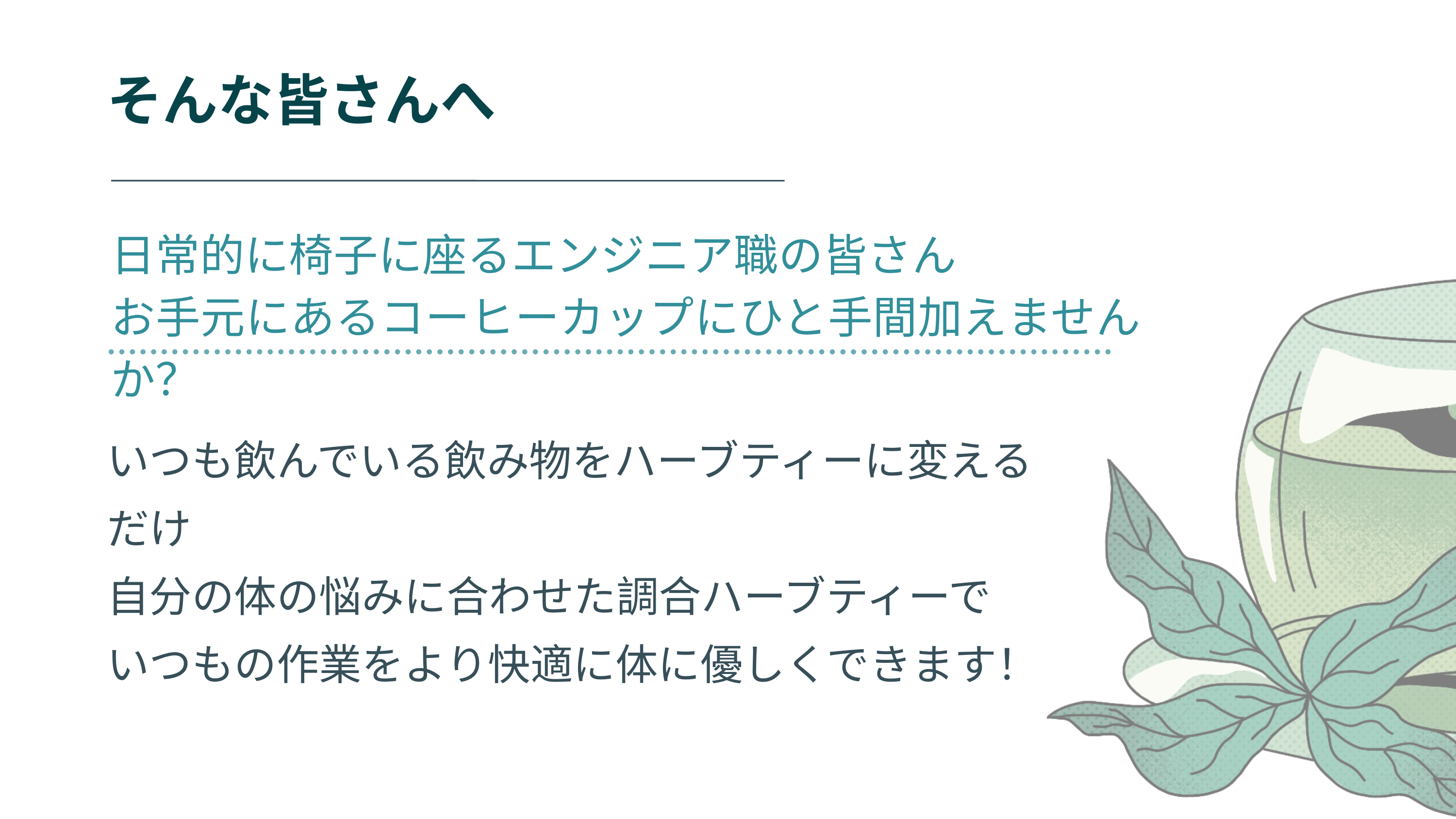

そんな皆さんへ

日常的に椅子に座るエンジニア職の皆さん
お手元にあるコーヒーカップにひと手間加えませんか？

いつも飲んでいる飲み物をハーブティーに変えるだけ
自分の体の悩みに合わせた調合ハーブティーで
いつもの作業をより快適に体に優しくできます！